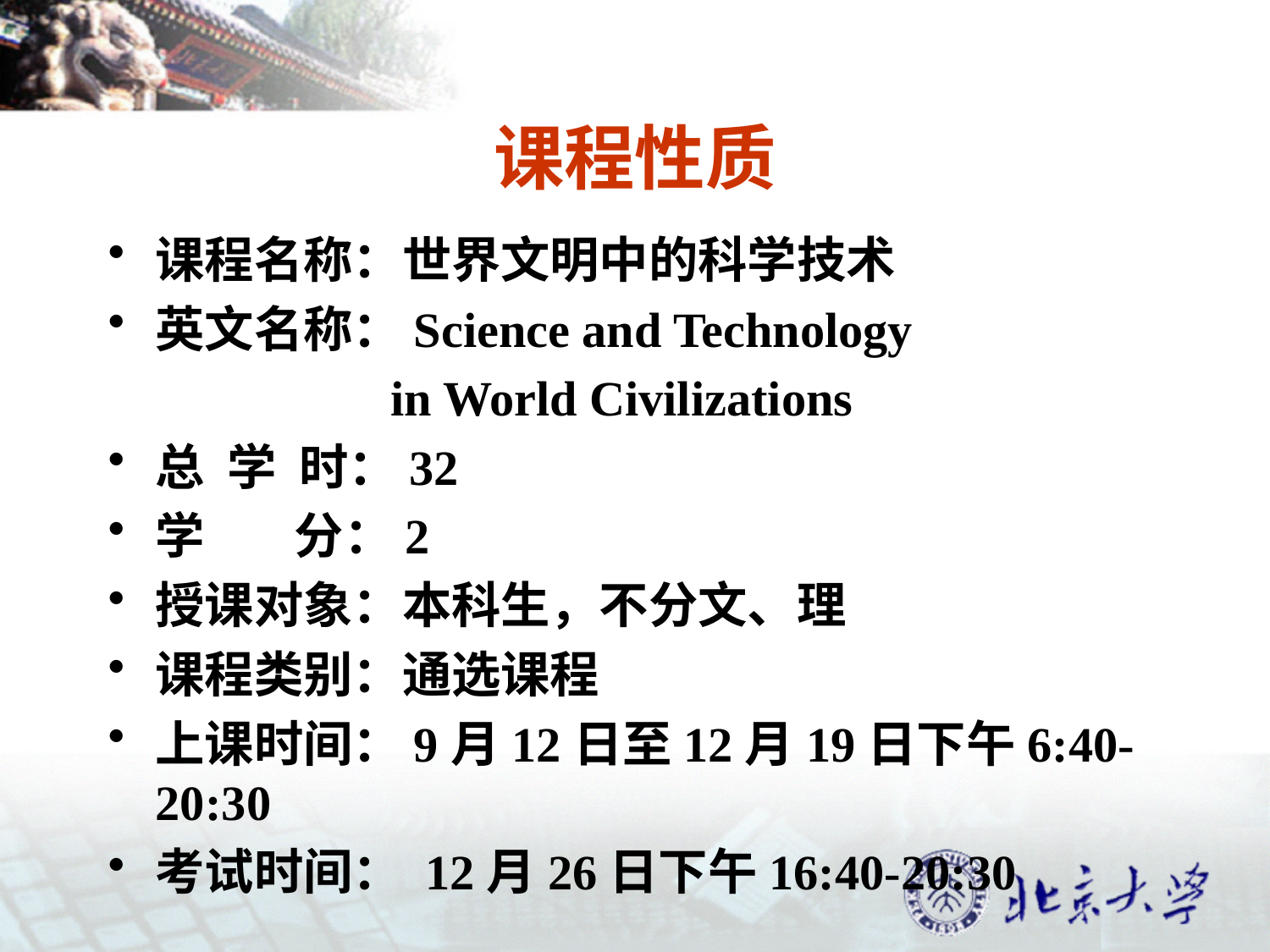

# 课程性质
课程名称：世界文明中的科学技术
英文名称：Science and Technology
                       in World Civilizations
总  学  时：32
学        分：2
授课对象：本科生，不分文、理
课程类别：通选课程
上课时间：9月12日至12月19日下午6:40-20:30
考试时间： 12月26日下午16:40-20:30